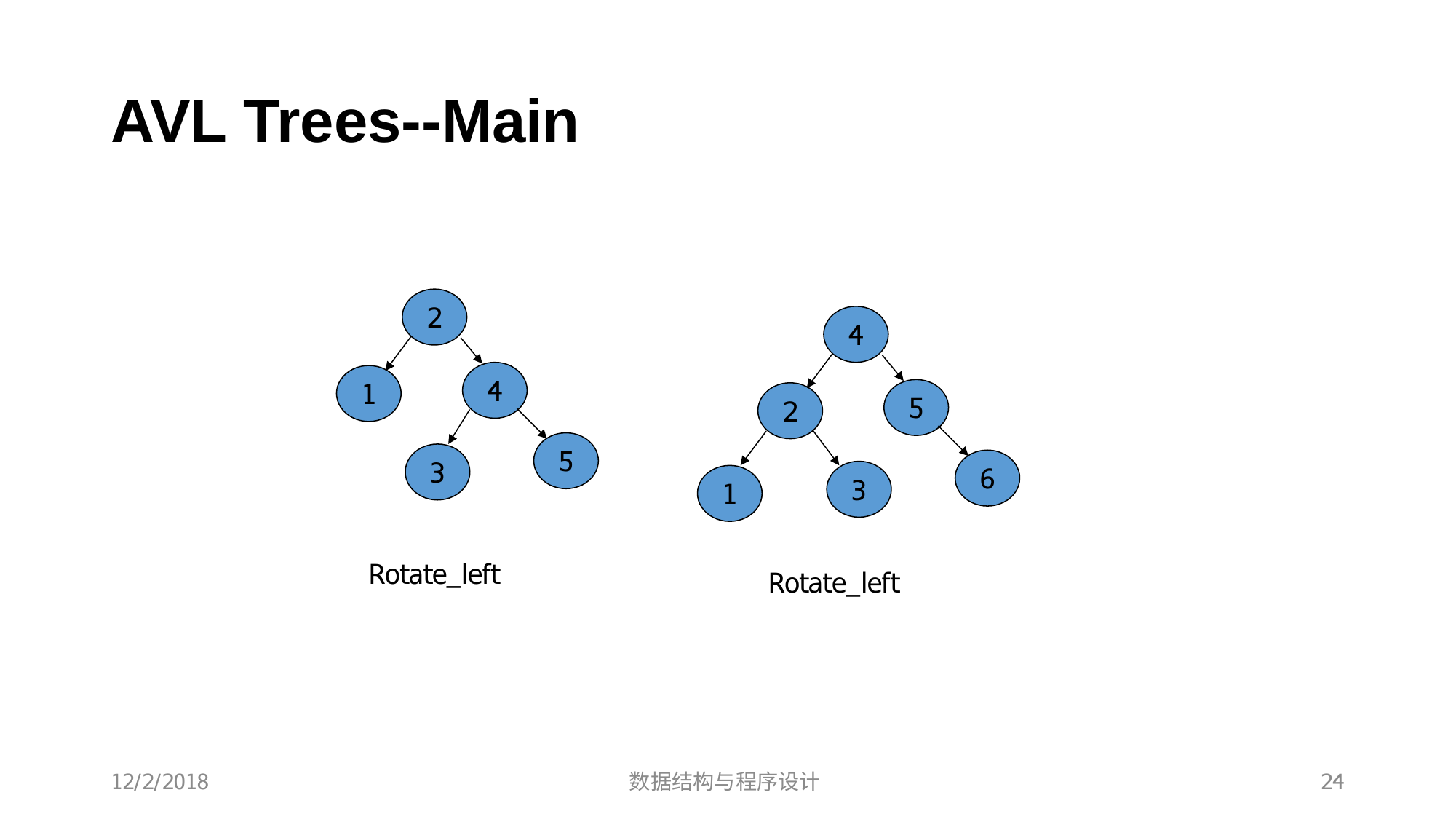

# AVL Trees--Main
2
4

4
1
5
2

5
3
6
3
1
Rotate_left
Rotate_left
12/2/2018
数据结构与程序设计
24